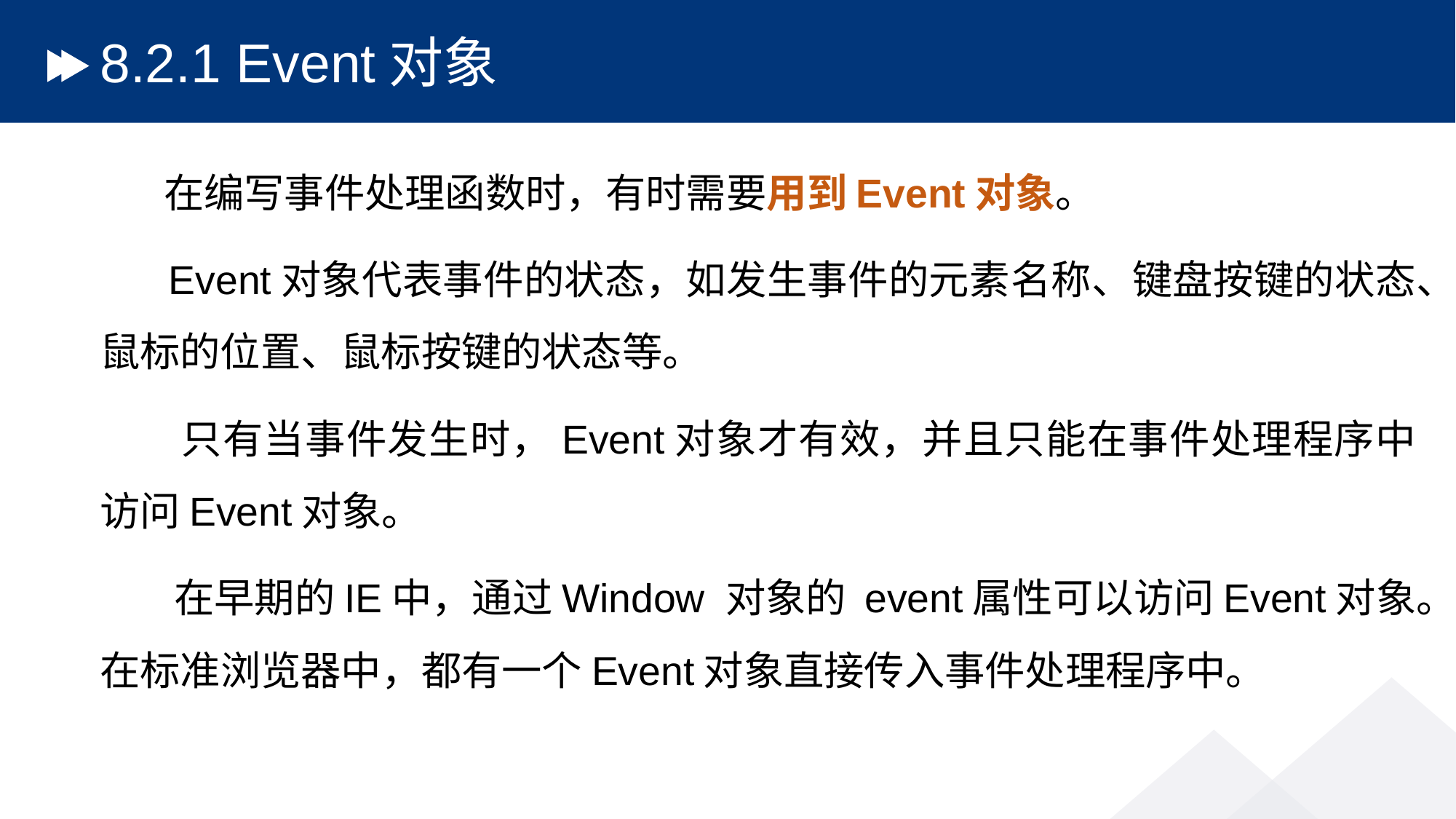

# 8.2.1 Event对象
      在编写事件处理函数时，有时需要用到Event对象。
      Event对象代表事件的状态，如发生事件的元素名称、键盘按键的状态、鼠标的位置、鼠标按键的状态等。
       只有当事件发生时，Event对象才有效，并且只能在事件处理程序中访问Event对象。
       在早期的IE中，通过Window 对象的 event属性可以访问Event对象。在标准浏览器中，都有一个Event对象直接传入事件处理程序中。